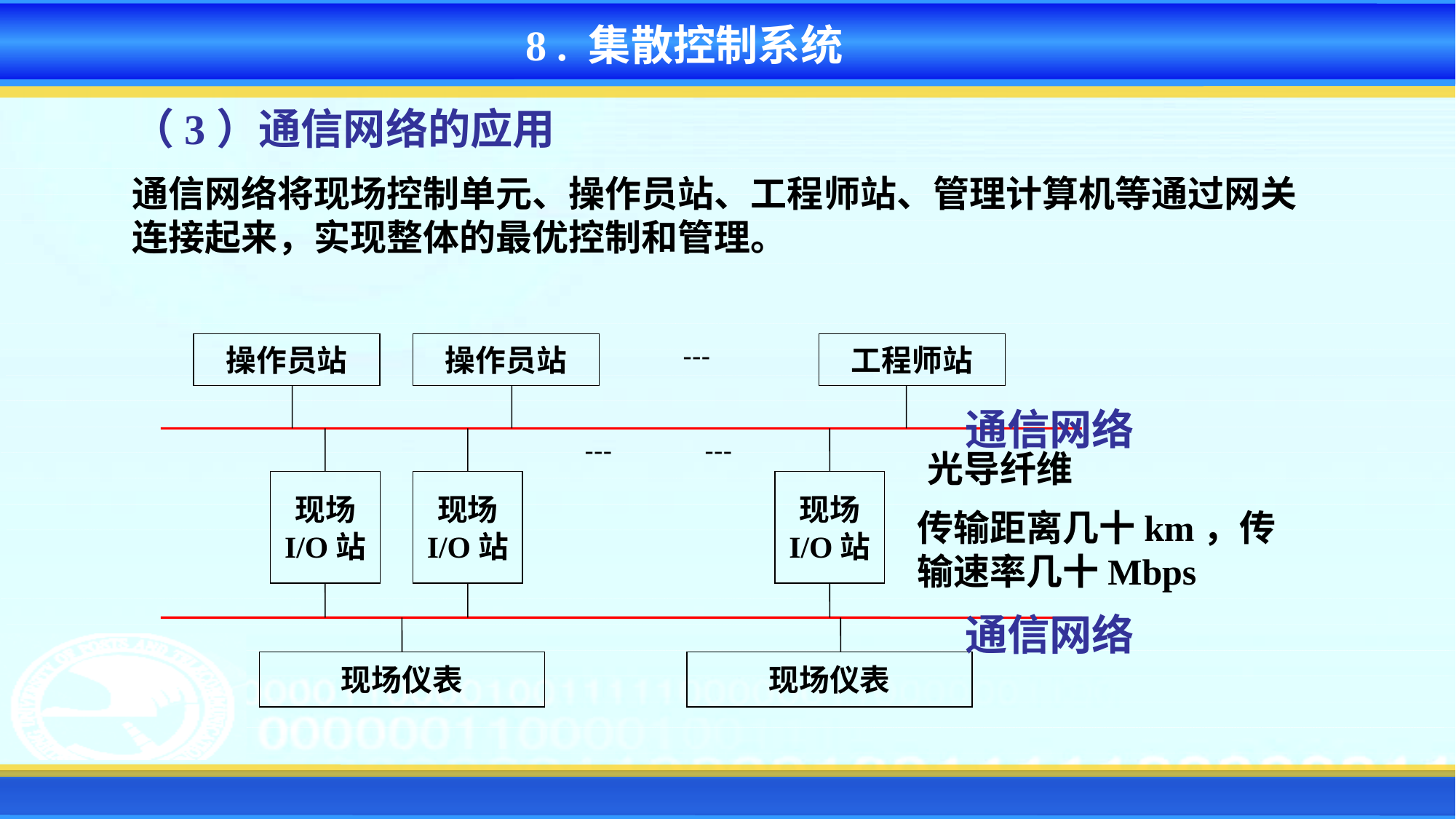

8 . 集散控制系统
（3）通信网络的应用
通信网络将现场控制单元、操作员站、工程师站、管理计算机等通过网关连接起来，实现整体的最优控制和管理。
操作员站
操作员站
工程师站
﹉

﹉
﹉
现场
I/O站
现场
I/O站
现场
I/O站

现场仪表
现场仪表
通信网络
光导纤维
传输距离几十km，传输速率几十Mbps
通信网络